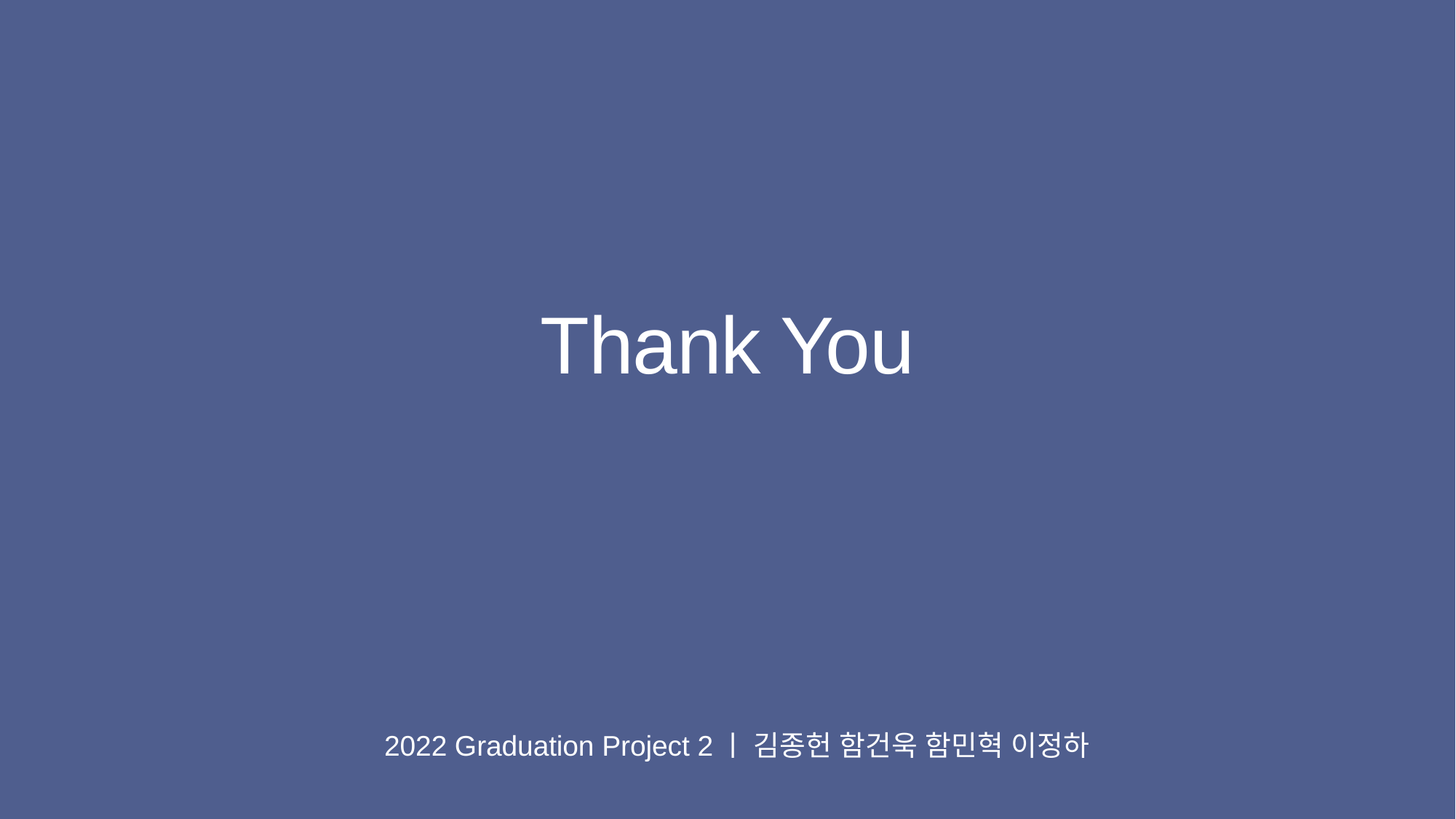

Thank You
2022 Graduation Project 2ㅣ 김종헌 함건욱 함민혁 이정하